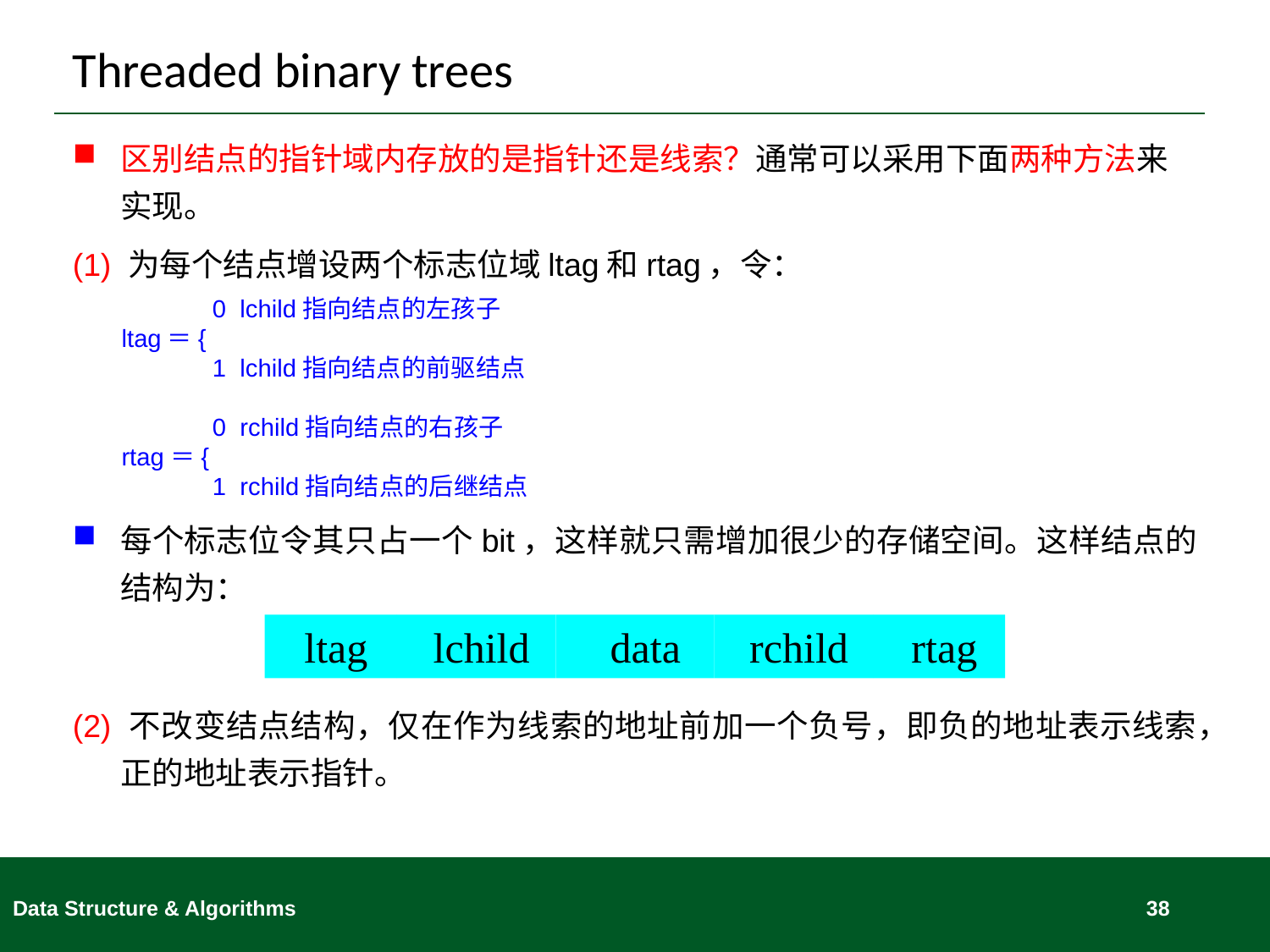

# Threaded binary trees
区别结点的指针域内存放的是指针还是线索？通常可以采用下面两种方法来实现。
(1) 为每个结点增设两个标志位域ltag和rtag，令：
                    0  lchild指向结点的左孩子
       ltag＝{
                    1  lchild指向结点的前驱结点

                    0  rchild指向结点的右孩子
       rtag＝{
                    1  rchild指向结点的后继结点
每个标志位令其只占一个bit，这样就只需增加很少的存储空间。这样结点的结构为：

(2) 不改变结点结构，仅在作为线索的地址前加一个负号，即负的地址表示线索，正的地址表示指针。
 ltag
 lchild
  data
 rchild
 rtag
Data Structure & Algorithms
38